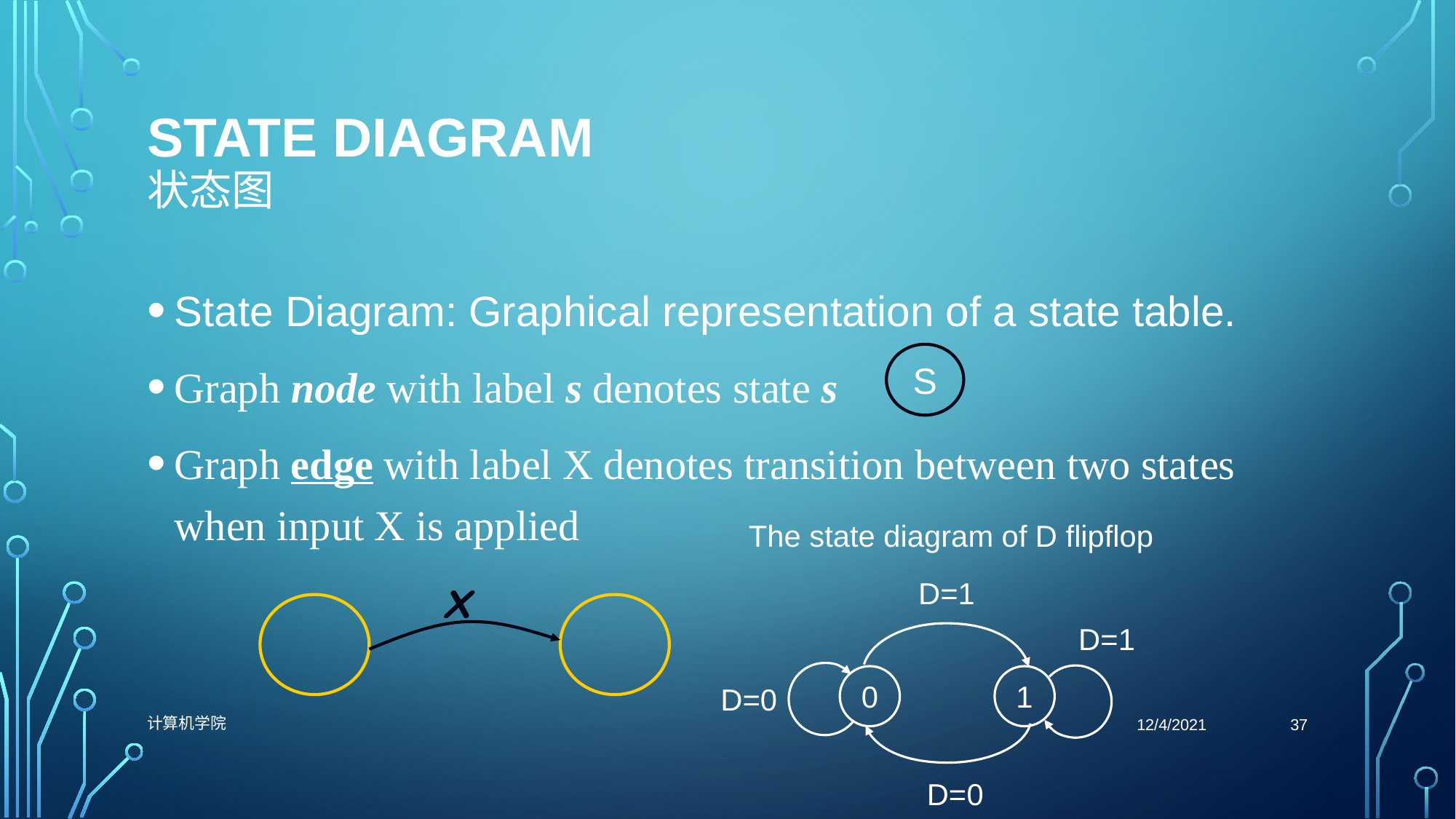

# State Diagram 状态图
State Diagram: Graphical representation of a state table.
Graph node with label s denotes state s
Graph edge with label X denotes transition between two states when input X is applied

S
The state diagram of D flipflop
D=1
D=1

0
1
D=0

D=0
X

37
计算机学院
12/4/2021